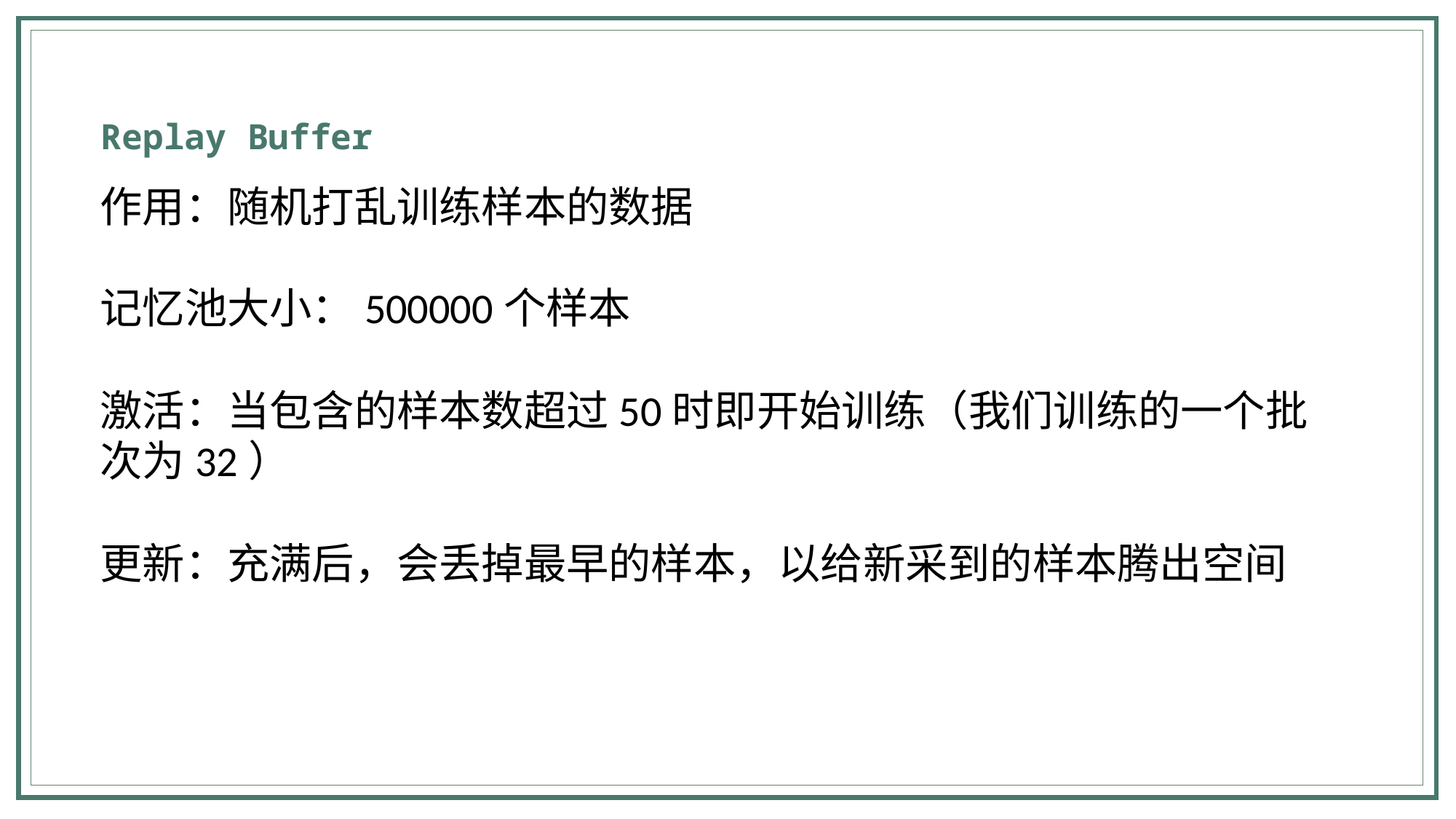

Replay Buffer
作用：随机打乱训练样本的数据

记忆池大小：500000个样本

激活：当包含的样本数超过50时即开始训练（我们训练的一个批次为32）

更新：充满后，会丢掉最早的样本，以给新采到的样本腾出空间